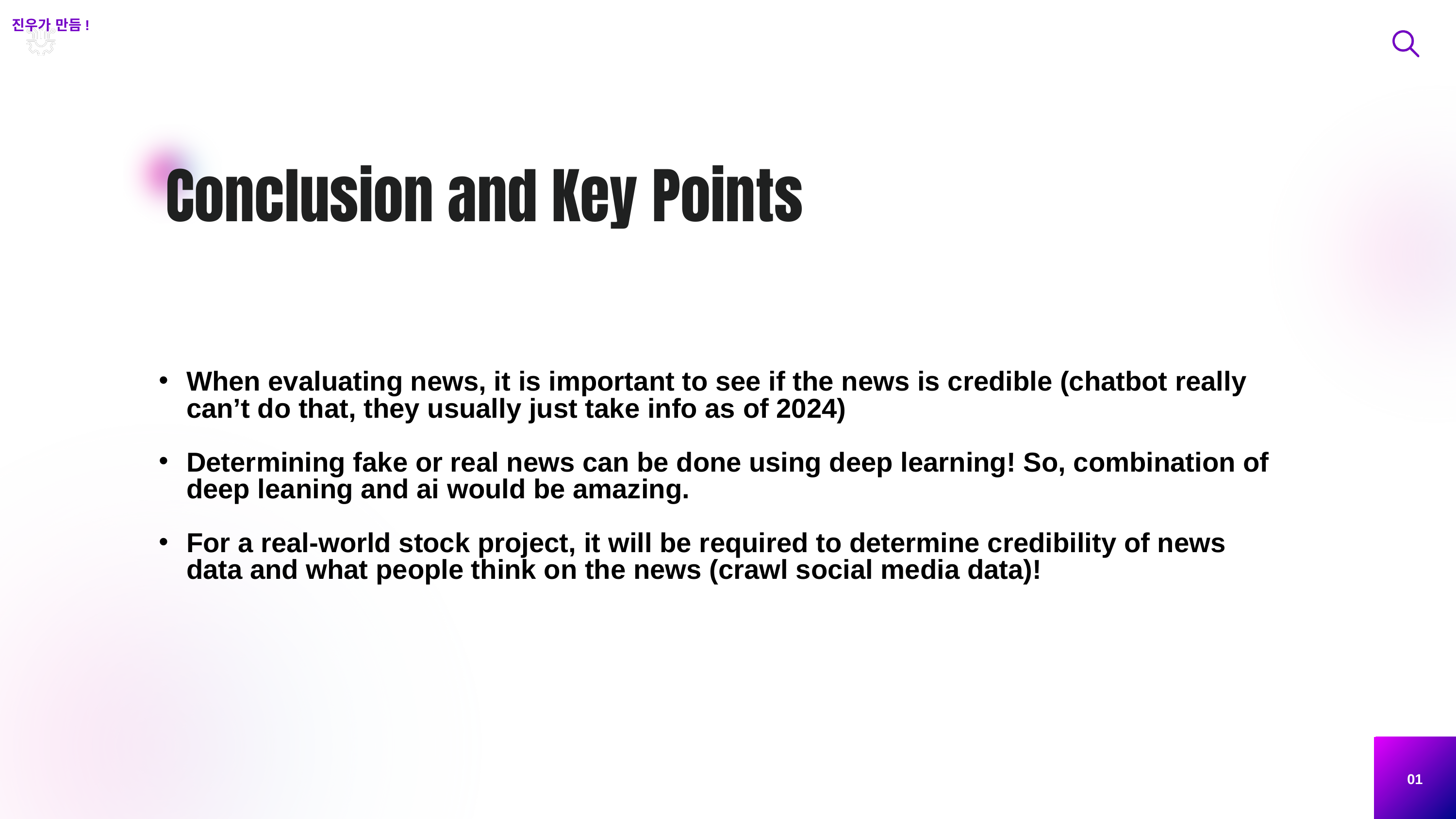

진우가 만듬!

Conclusion and Key Points

When evaluating news, it is important to see if the news is credible (chatbot really can’t do that, they usually just take info as of 2024)

Determining fake or real news can be done using deep learning! So, combination of deep leaning and ai would be amazing.

For a real-world stock project, it will be required to determine credibility of news data and what people think on the news (crawl social media data)!

01